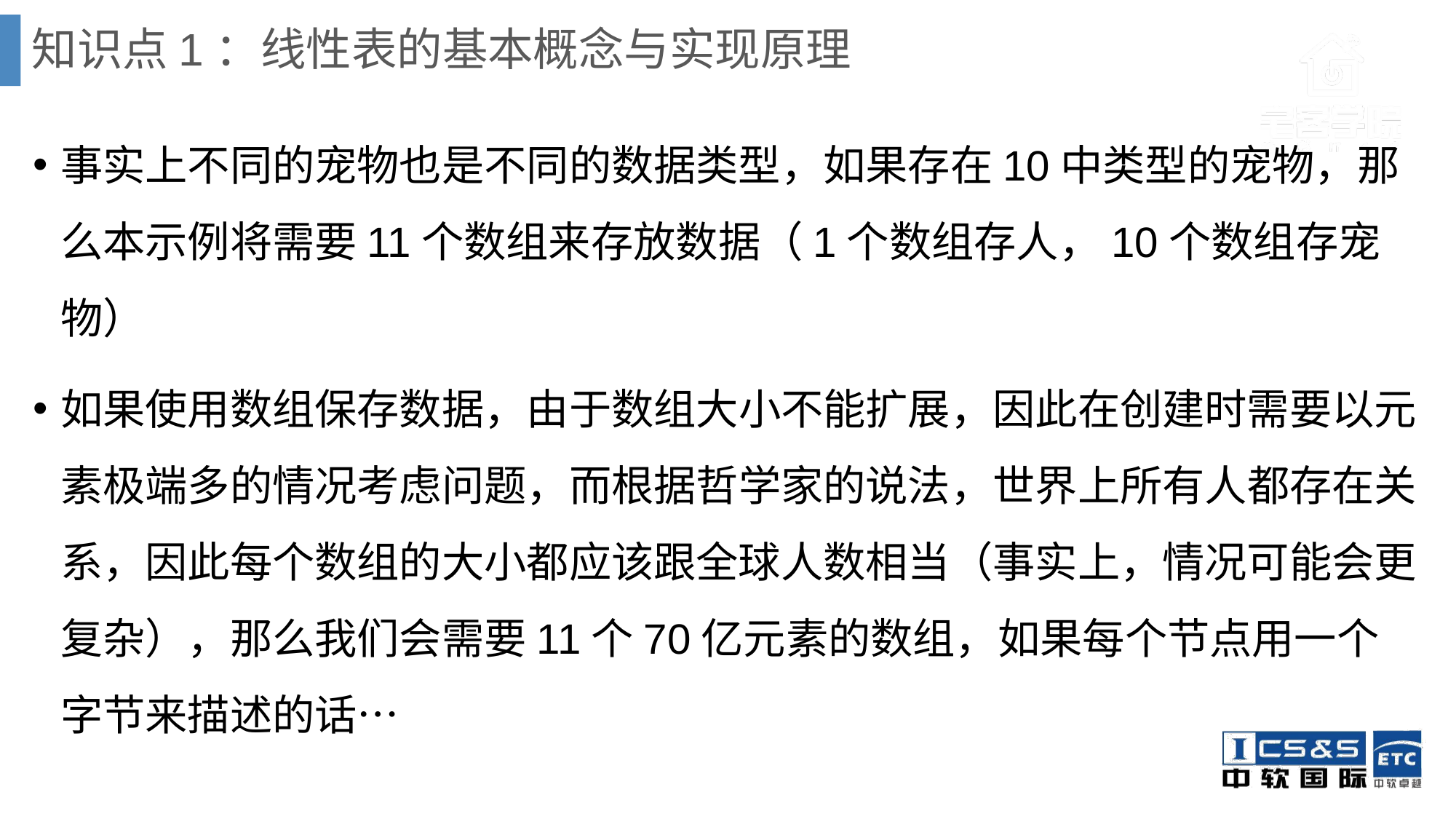

# 知识点1：线性表的基本概念与实现原理
事实上不同的宠物也是不同的数据类型，如果存在10中类型的宠物，那么本示例将需要11个数组来存放数据（1个数组存人，10个数组存宠物）
如果使用数组保存数据，由于数组大小不能扩展，因此在创建时需要以元素极端多的情况考虑问题，而根据哲学家的说法，世界上所有人都存在关系，因此每个数组的大小都应该跟全球人数相当（事实上，情况可能会更复杂），那么我们会需要11个70亿元素的数组，如果每个节点用一个字节来描述的话…